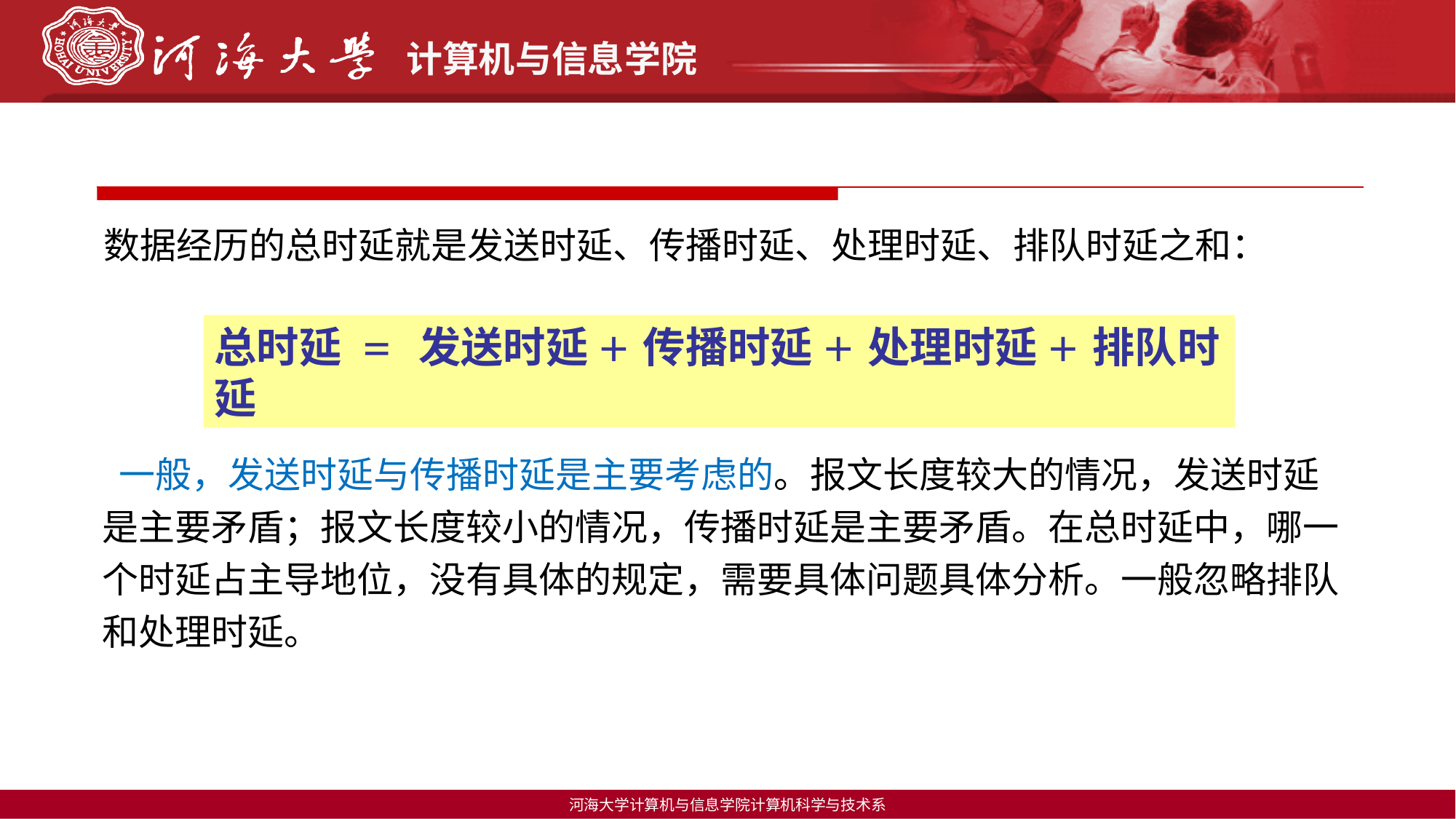

数据经历的总时延就是发送时延、传播时延、处理时延、排队时延之和：
总时延 = 发送时延+传播时延+处理时延+排队时延
 一般，发送时延与传播时延是主要考虑的。报文长度较大的情况，发送时延是主要矛盾；报文长度较小的情况，传播时延是主要矛盾。在总时延中，哪一个时延占主导地位，没有具体的规定，需要具体问题具体分析。一般忽略排队和处理时延。